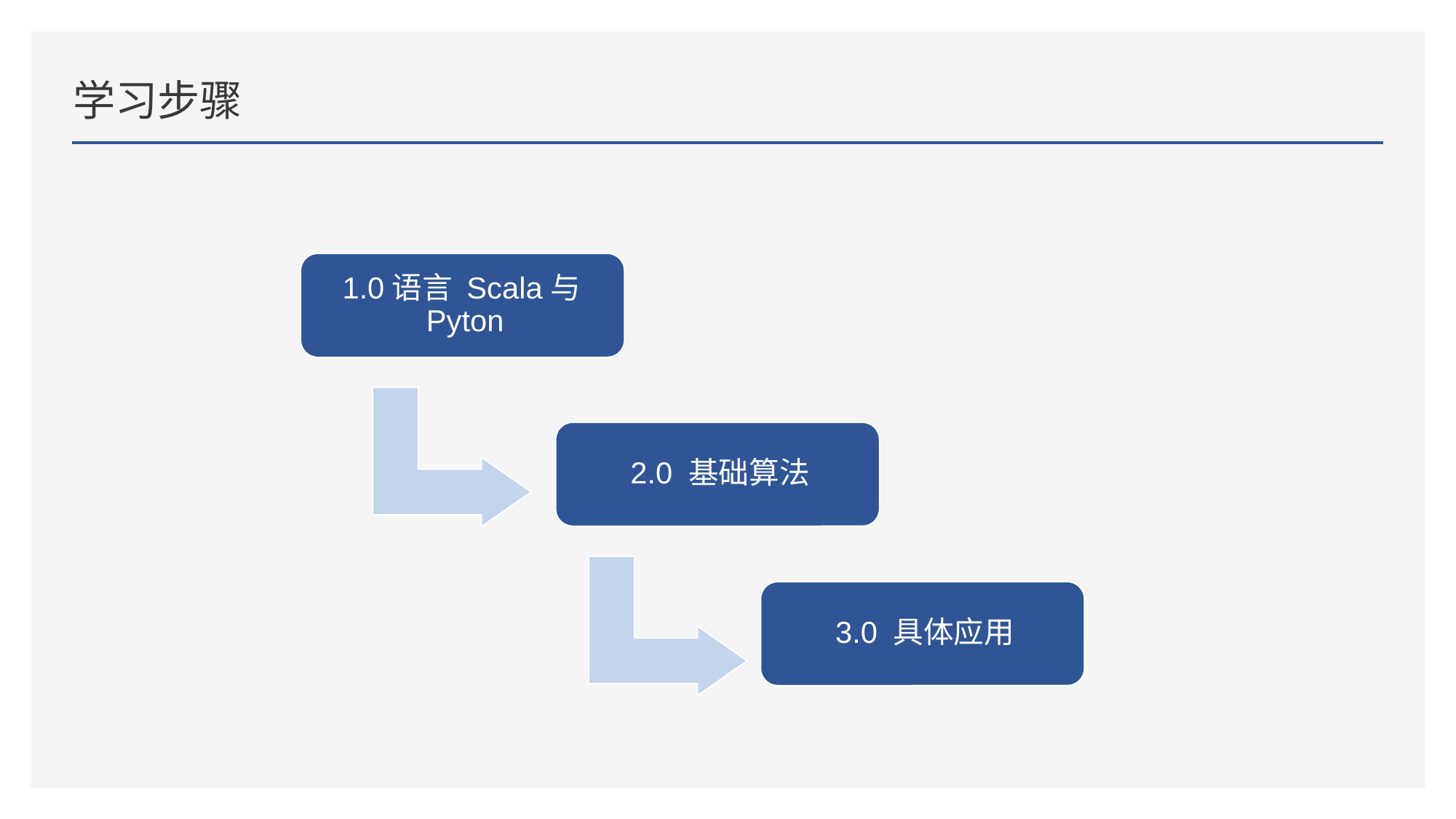

# 学习步骤
1.0语言 Scala与Pyton
2.0 基础算法
3.0 具体应用